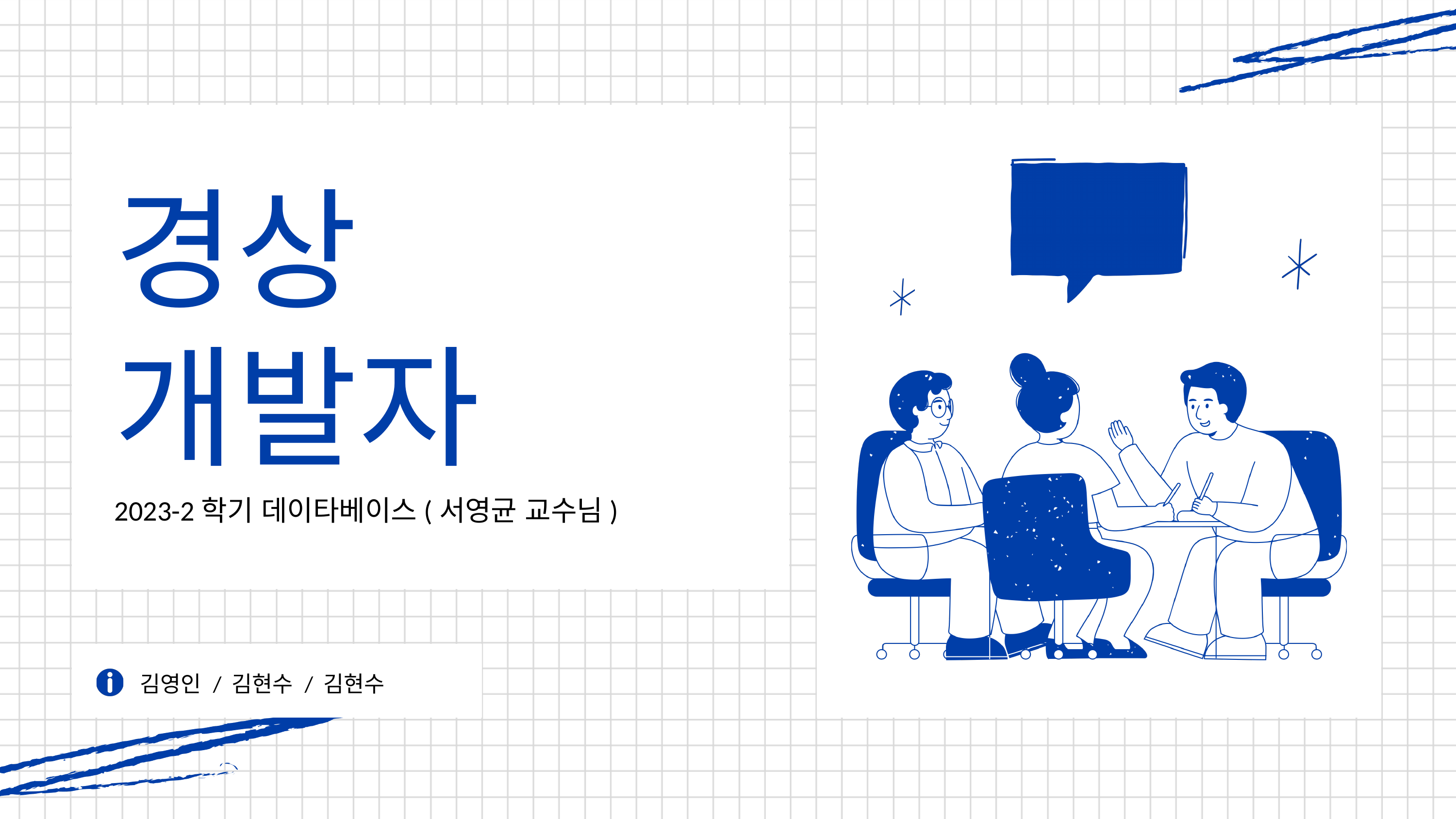

경상
개발자
2023-2학기 데이타베이스(서영균 교수님)

김영인 / 김현수 / 김현수